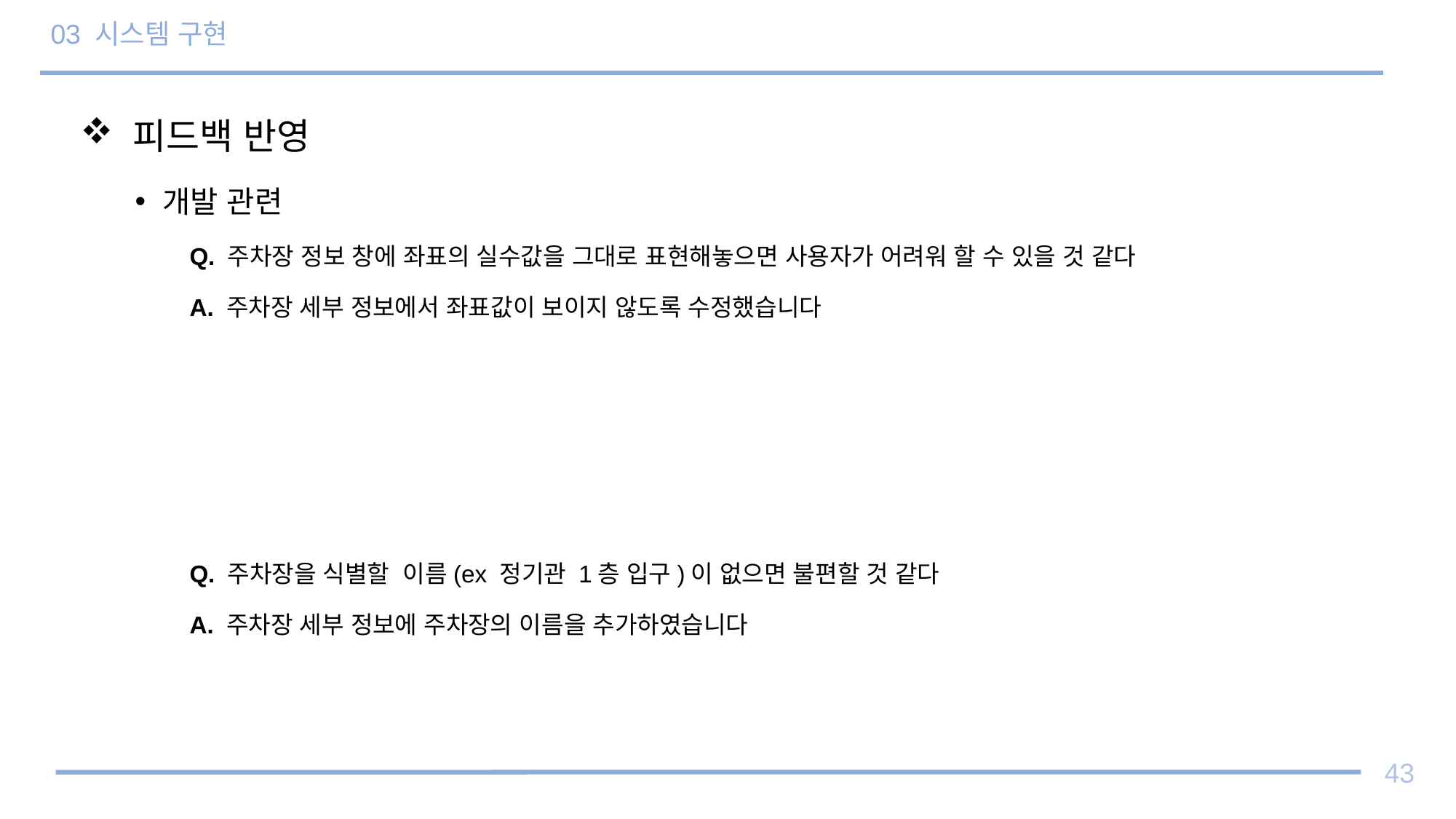

# 03 시스템 구현
 피드백 반영
개발 관련
Q. 주차장 정보 창에 좌표의 실수값을 그대로 표현해놓으면 사용자가 어려워 할 수 있을 것 같다
A. 주차장 세부 정보에서 좌표값이 보이지 않도록 수정했습니다

Q. 주차장을 식별할  이름(ex 정기관 1층 입구)이 없으면 불편할 것 같다
A. 주차장 세부 정보에 주차장의 이름을 추가하였습니다

43